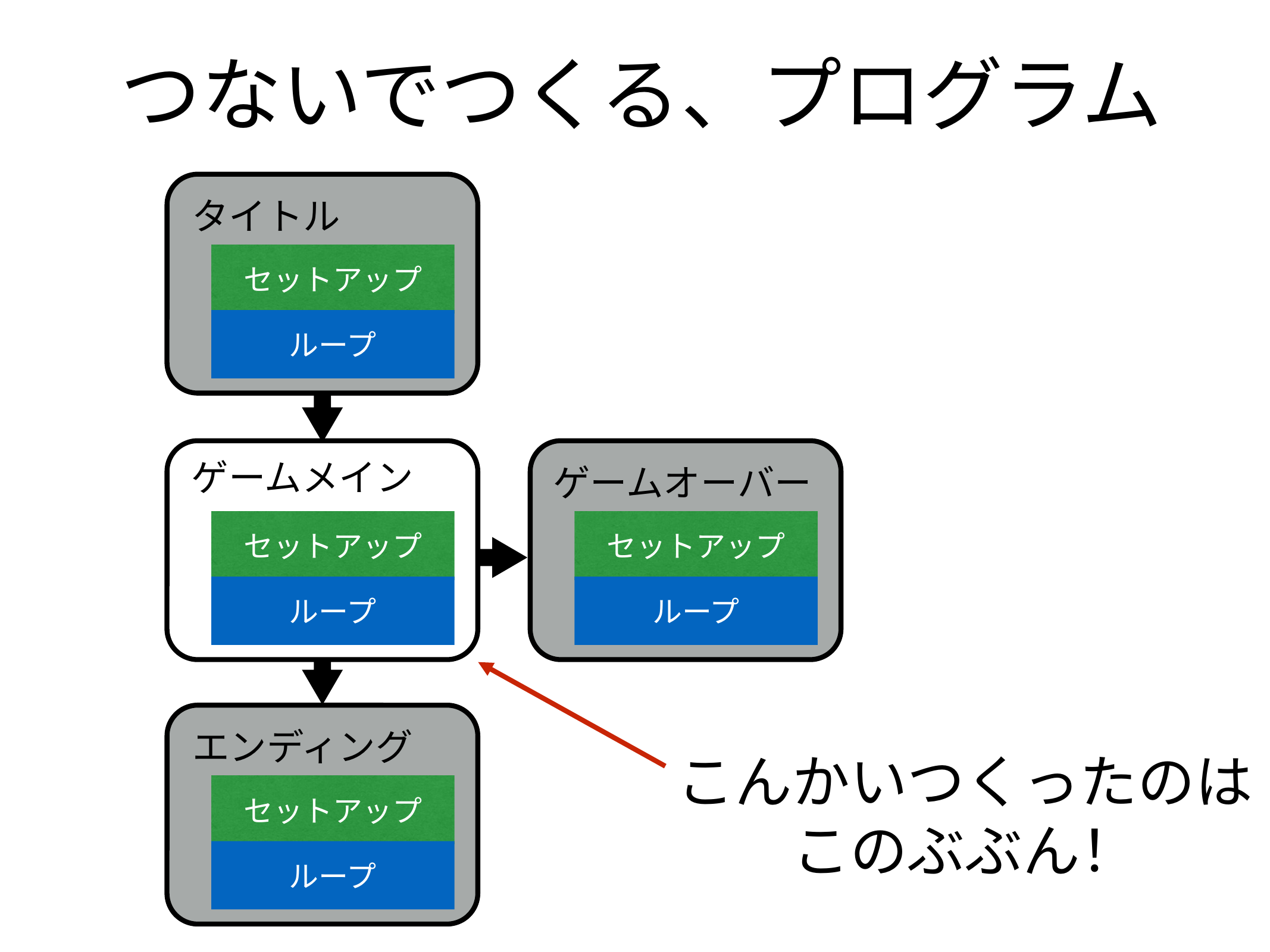

# つないでつくる、プログラム

タイトル
セットアップ
ループ

ゲームメイン
ゲームオーバー
セットアップ
セットアップ

ループ
ループ

エンディング
こんかいつくったのは
このぶぶん！
セットアップ
ループ